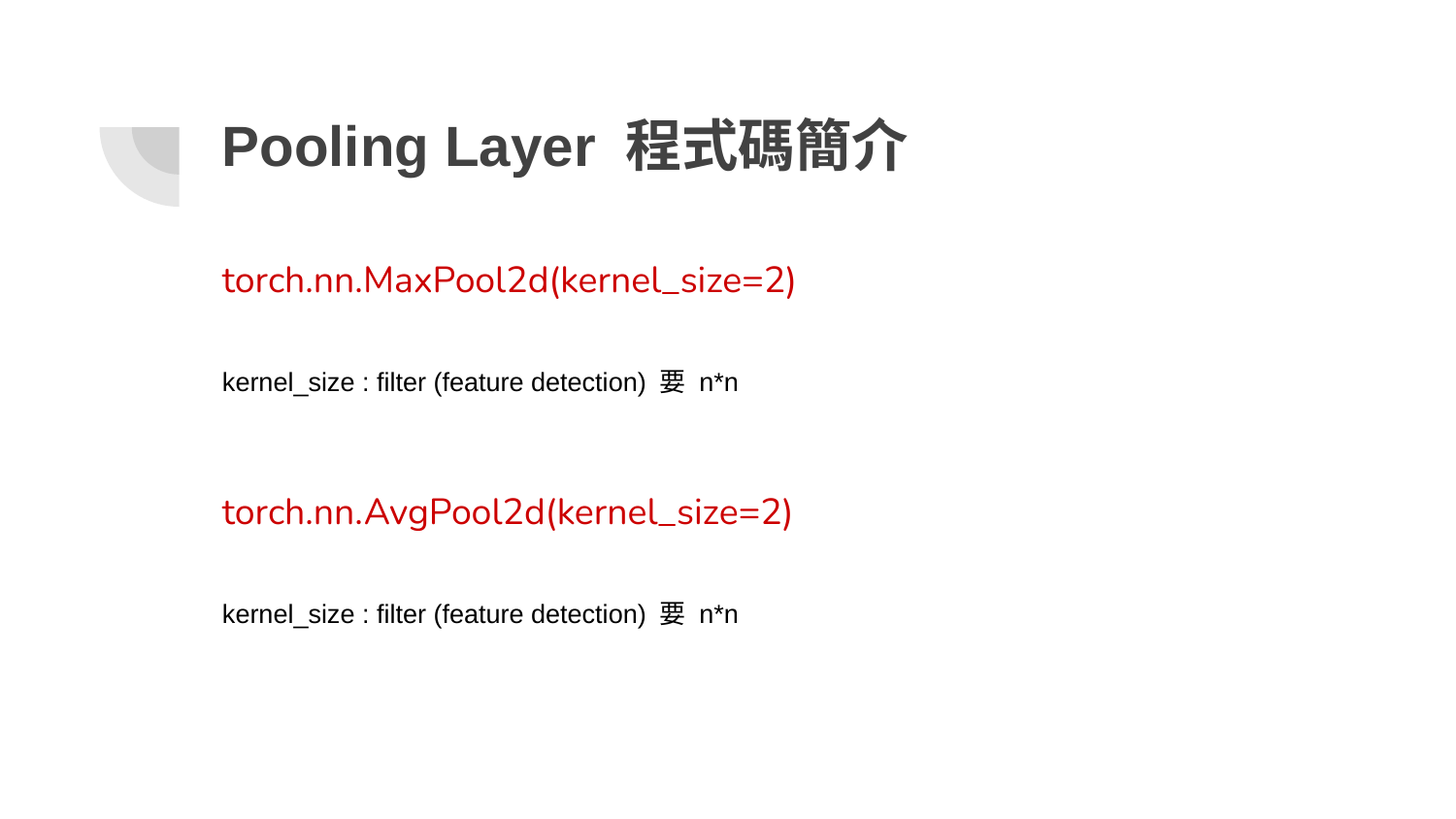

# Pooling Layer 程式碼簡介

torch.nn.MaxPool2d(kernel_size=2)
kernel_size : filter (feature detection) 要 n*n
torch.nn.AvgPool2d(kernel_size=2)
kernel_size : filter (feature detection) 要 n*n